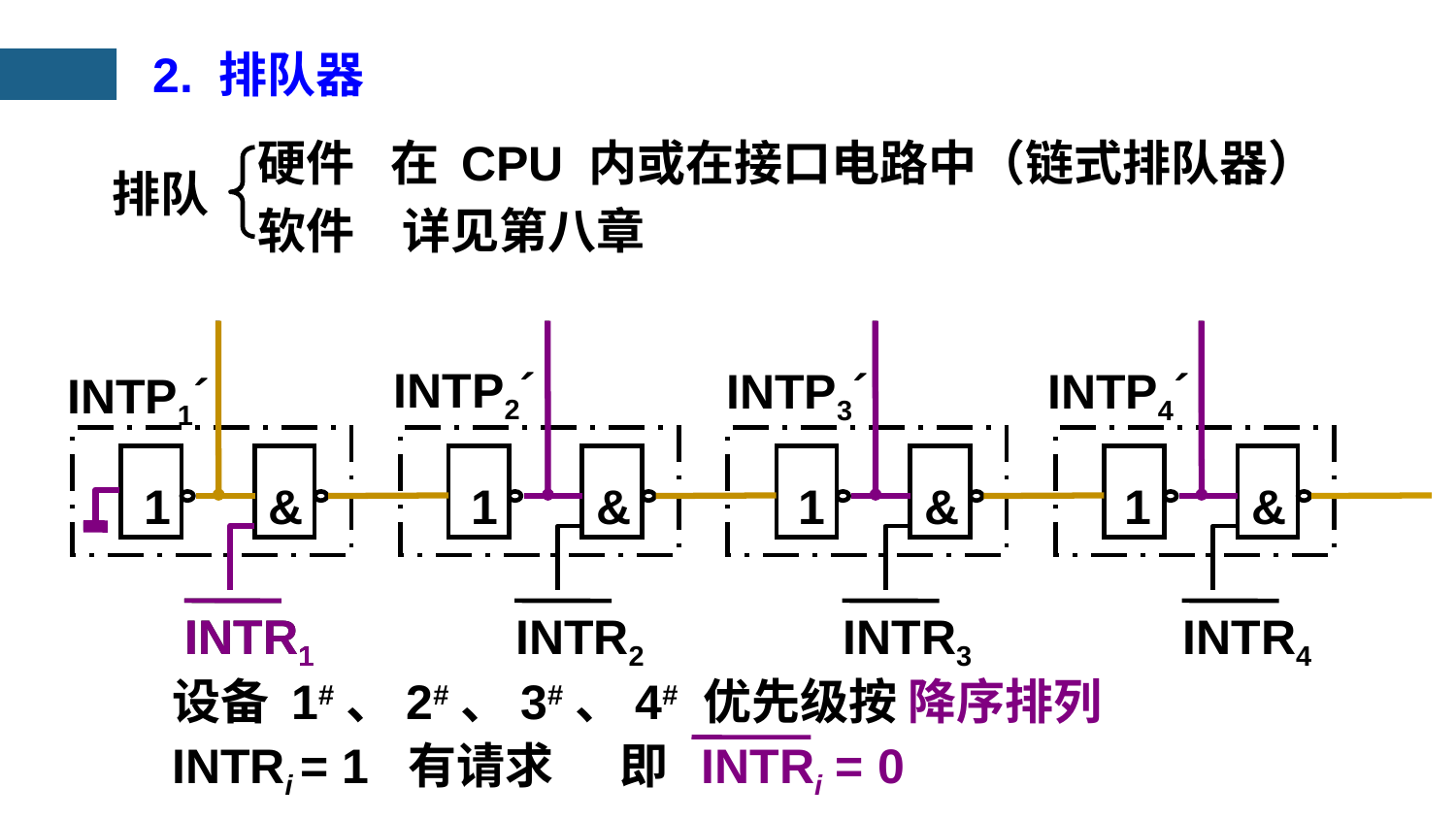

2. 排队器
硬件
在 CPU 内或在接口电路中（链式排队器）

排队
软件
详见第八章

 1
&
 1
&
 1
&
 1
&

INTR1
INTR2
INTR3
INTR4

INTP2´

INTP3´

INTP4´

INTP1´

INTR1

设备 1#、2#、3#、4# 优先级按 降序排列
INTRi = 1  有请求      即  INTRi = 0